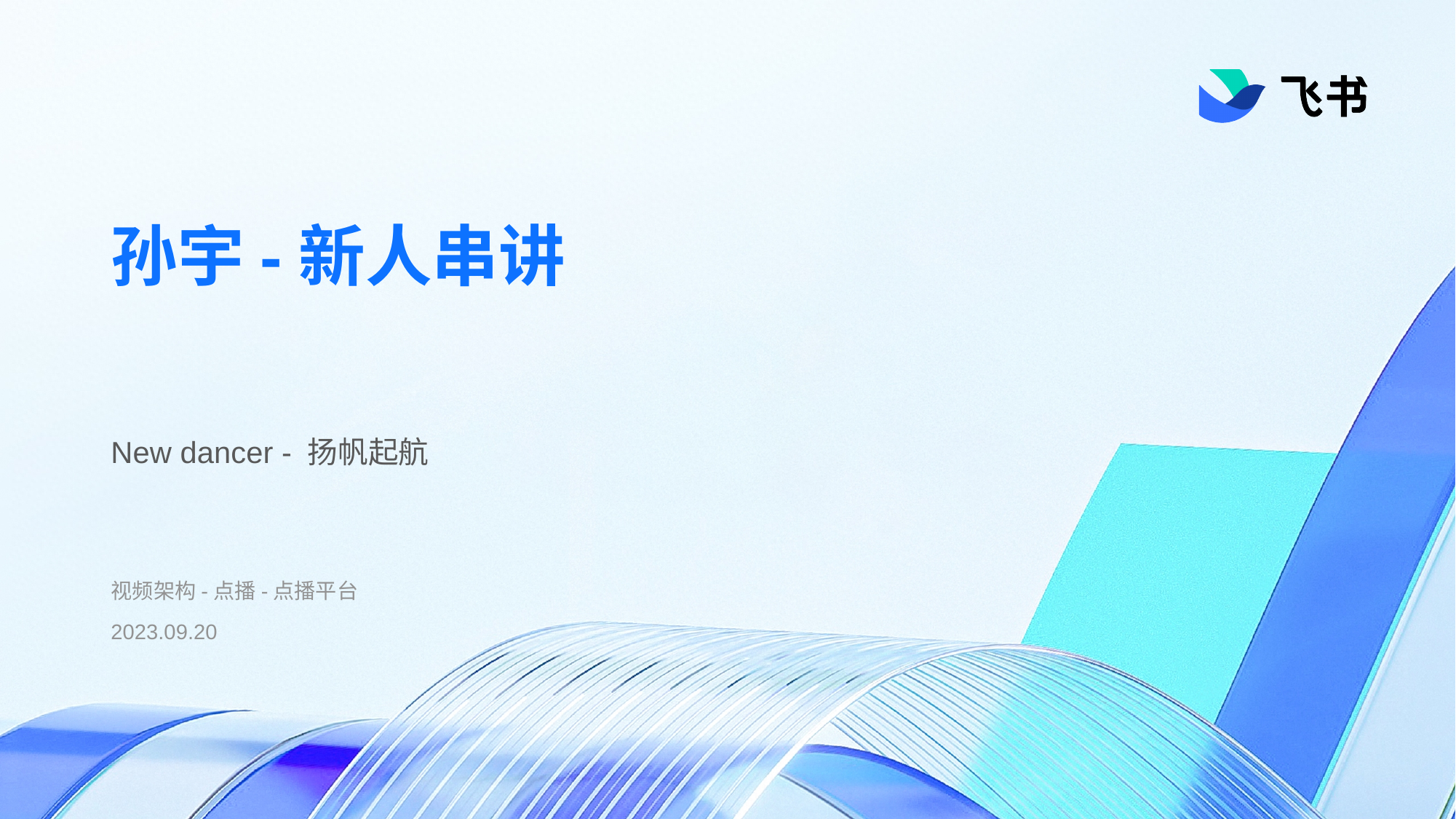

孙宇-新人串讲
New dancer - 扬帆起航
视频架构-点播-点播平台
2023.09.20